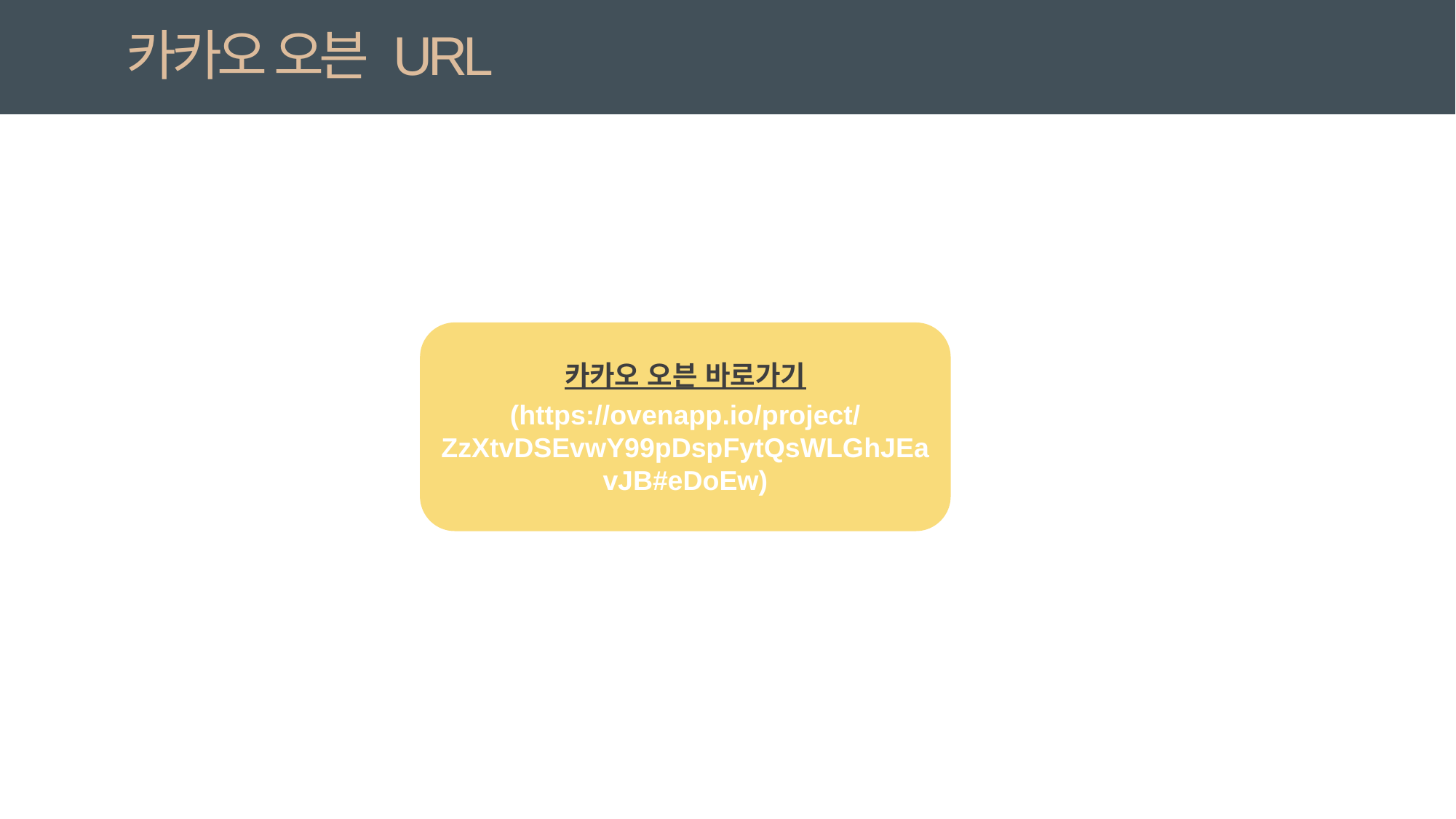

카카오 오븐 URL
카카오 오븐 바로가기
(https://ovenapp.io/project/ZzXtvDSEvwY99pDspFytQsWLGhJEavJB#eDoEw)